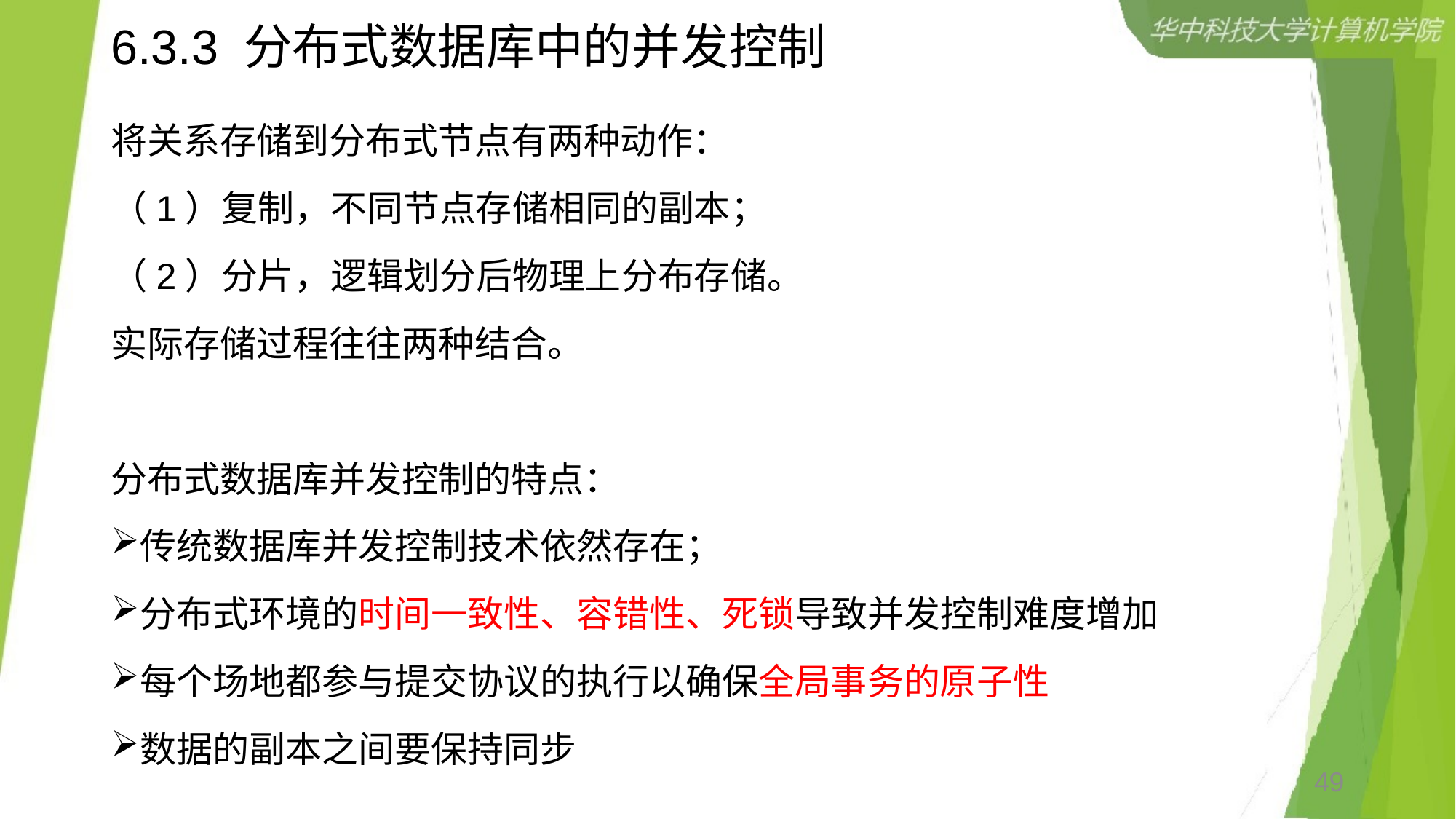

# 6.3.3 分布式数据库中的并发控制
将关系存储到分布式节点有两种动作：
（1）复制，不同节点存储相同的副本；
（2）分片，逻辑划分后物理上分布存储。
实际存储过程往往两种结合。

分布式数据库并发控制的特点：
传统数据库并发控制技术依然存在；
分布式环境的时间一致性、容错性、死锁导致并发控制难度增加
每个场地都参与提交协议的执行以确保全局事务的原子性
数据的副本之间要保持同步

49